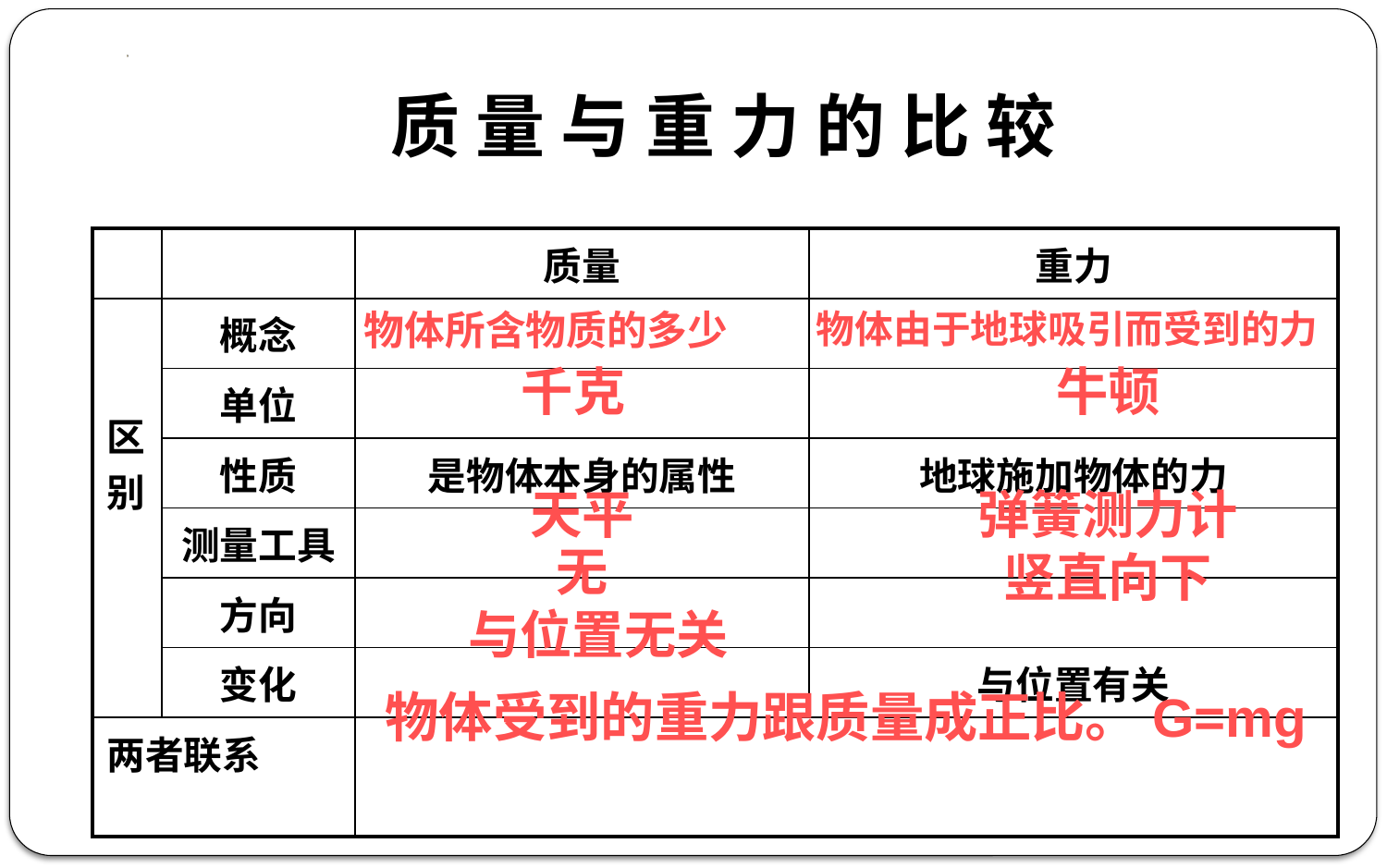

质 量 与 重 力 的 比 较
|  |  | 质量 | 重力 |
| --- | --- | --- | --- |
| 区别 | 概念 |  |  |
|  | 单位 |  |  |
|  | 性质 | 是物体本身的属性 | 地球施加物体的力 |
|  | 测量工具 |  |  |
|  | 方向 |  |  |
|  | 变化 |  | 与位置有关 |
| 两者联系 |  |  |  |
物体所含物质的多少
物体由于地球吸引而受到的力
千克
牛顿
天平
弹簧测力计
无
竖直向下
与位置无关
物体受到的重力跟质量成正比。G=mg